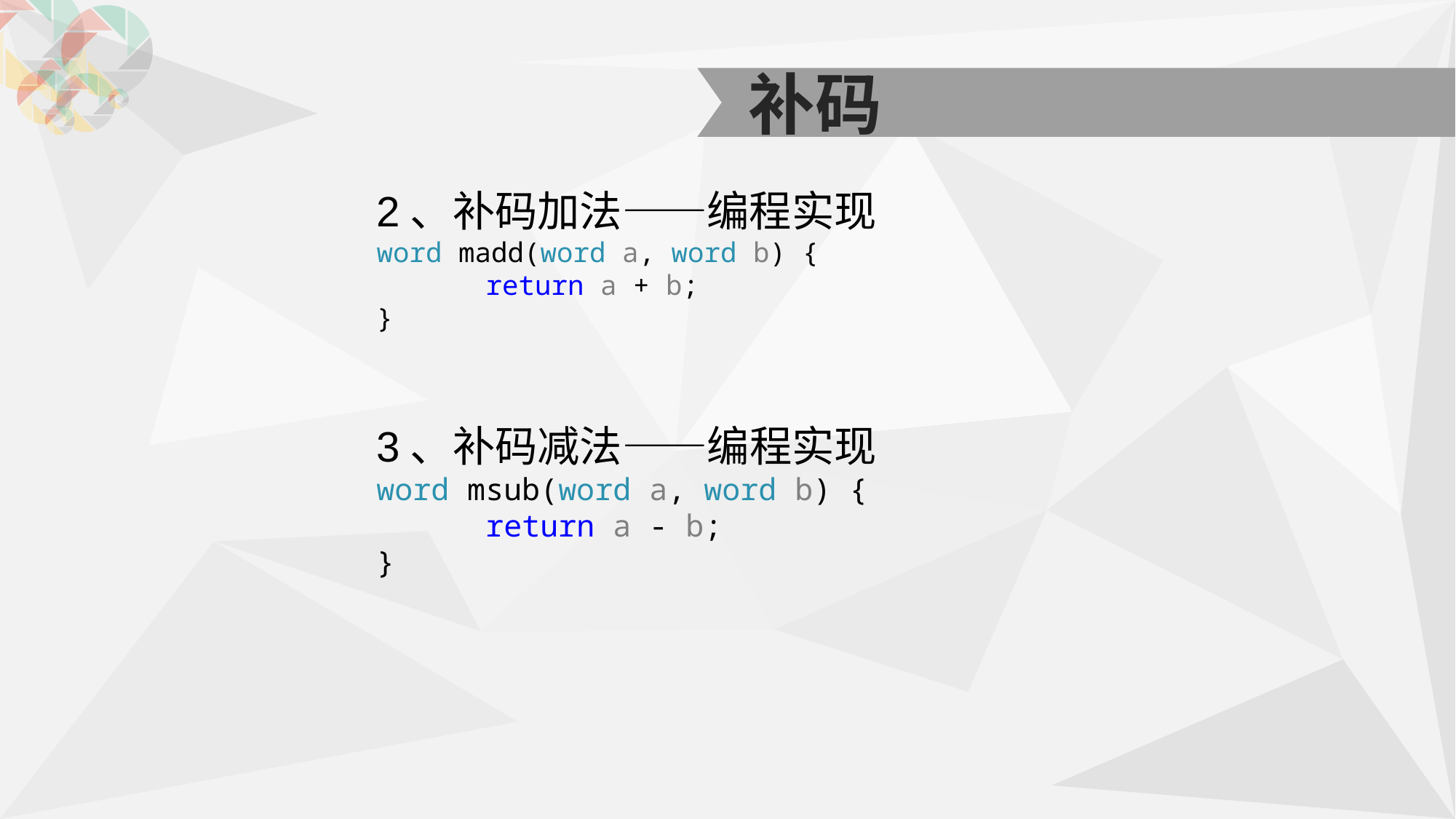

补码

2、补码加法——编程实现
word madd(word a, word b) {
	return a + b;
}

3、补码减法——编程实现
word msub(word a, word b) {
	return a - b;
}